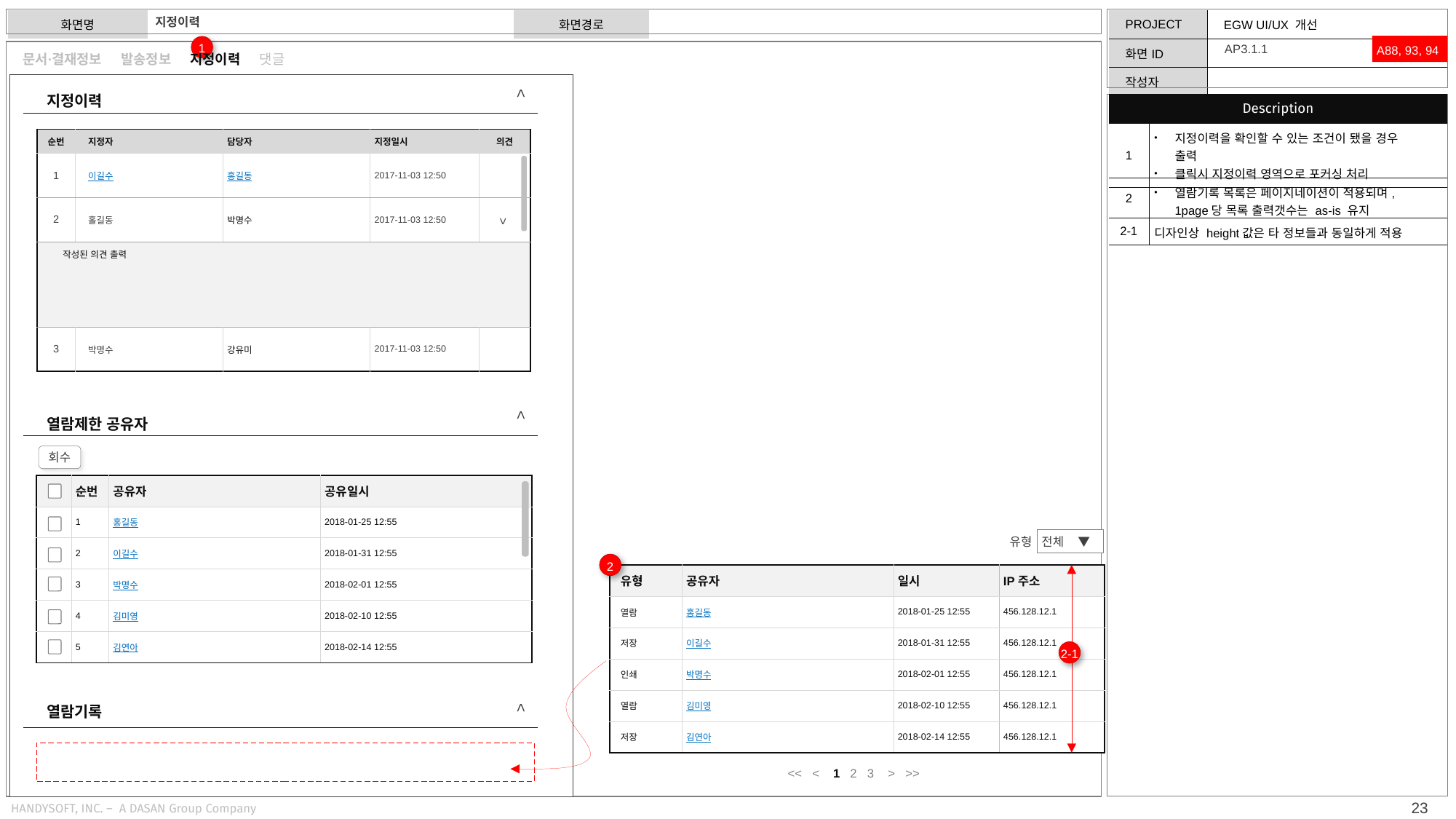

지정이력
A88, 93, 94
1
AP3.1.1
문서∙결재정보     발송정보     지정이력     댓글

지정이력
<
| Description |  |
| --- | --- |
| 1 | 지정이력을 확인할 수 있는 조건이 됐을 경우 출력 클릭시 지정이력 영역으로 포커싱 처리 |
| 순번 | 지정자 | 담당자 | 지정일시 | 의견 |
| --- | --- | --- | --- | --- |
| 1 | 이길수 | 홍길동 | 2017-11-03 12:50 |  |
| 2 | 홀길동 | 박명수 | 2017-11-03 12:50 |  |
| 작성된 의견 출력 |  |  |  |  |
| 3 | 박명수 | 강유미 | 2017-11-03 12:50 |  |

| 2 | 열람기록 목록은 페이지네이션이 적용되며, 1page당 목록 출력갯수는 as-is 유지 |
| --- | --- |
| 2-1 | 디자인상 height값은 타 정보들과 동일하게 적용 |
>
열람제한 공유자
<
회수
|  | 순번 | 공유자 | 공유일시 |
| --- | --- | --- | --- |
|  | 1 | 홍길동 | 2018-01-25 12:55 |
|  | 2 | 이길수 | 2018-01-31 12:55 |
|  | 3 | 박명수 | 2018-02-01 12:55 |
|  | 4 | 김미영 | 2018-02-10 12:55 |
|  | 5 | 김연아 | 2018-02-14 12:55 |

전체    ▼
유형

2
| 유형 | 공유자 | 일시 | IP주소 |
| --- | --- | --- | --- |
| 열람 | 홍길동 | 2018-01-25 12:55 | 456.128.12.1 |
| 저장 | 이길수 | 2018-01-31 12:55 | 456.128.12.1 |
| 인쇄 | 박명수 | 2018-02-01 12:55 | 456.128.12.1 |
| 열람 | 김미영 | 2018-02-10 12:55 | 456.128.12.1 |
| 저장 | 김연아 | 2018-02-14 12:55 | 456.128.12.1 |

2-1

열람기록
<

<<   <    1   2   3    >   >>